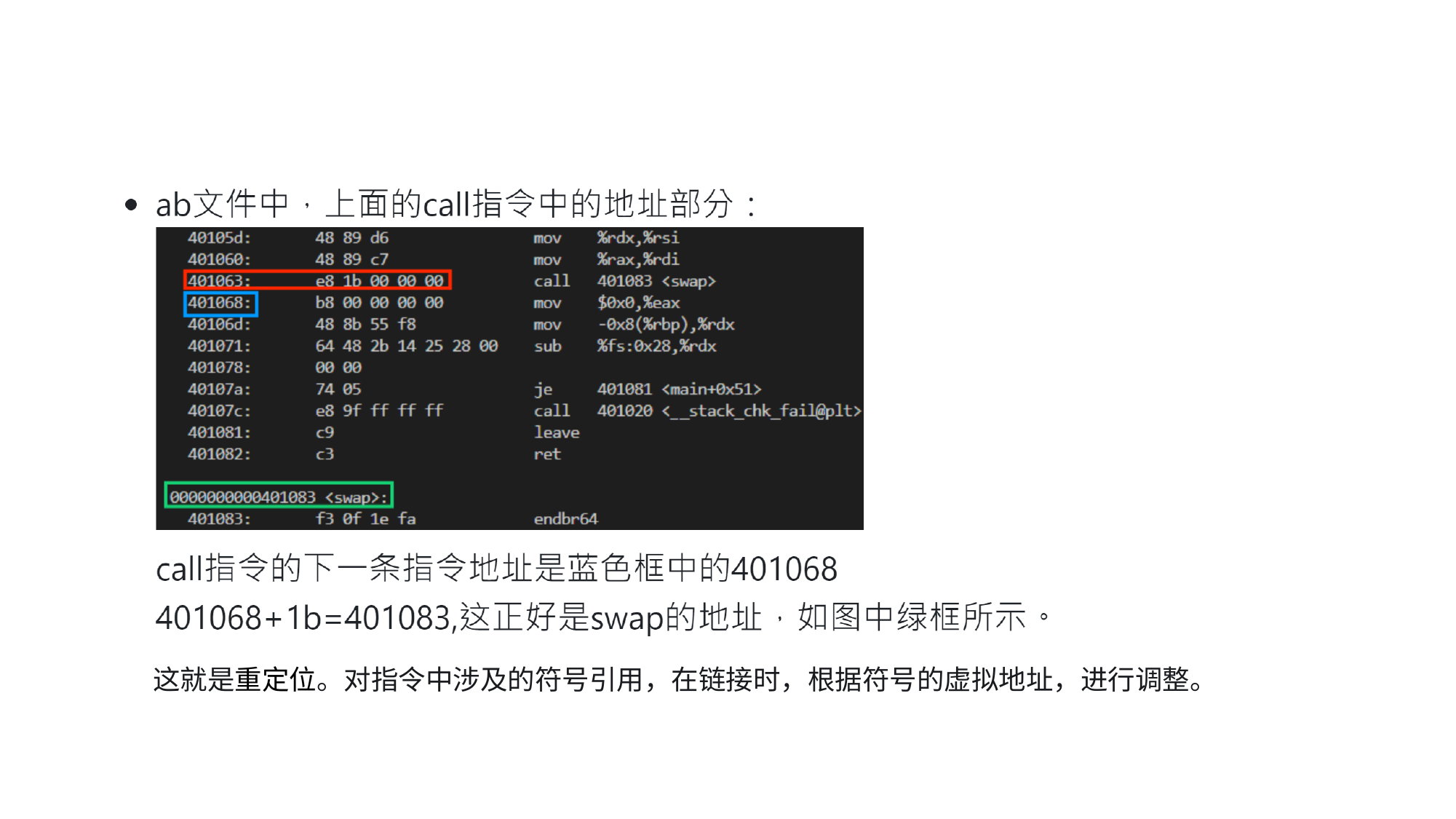

这就是重定位。对指令中涉及的符号引用，在链接时，根据符号的虚拟地址，进行调整。